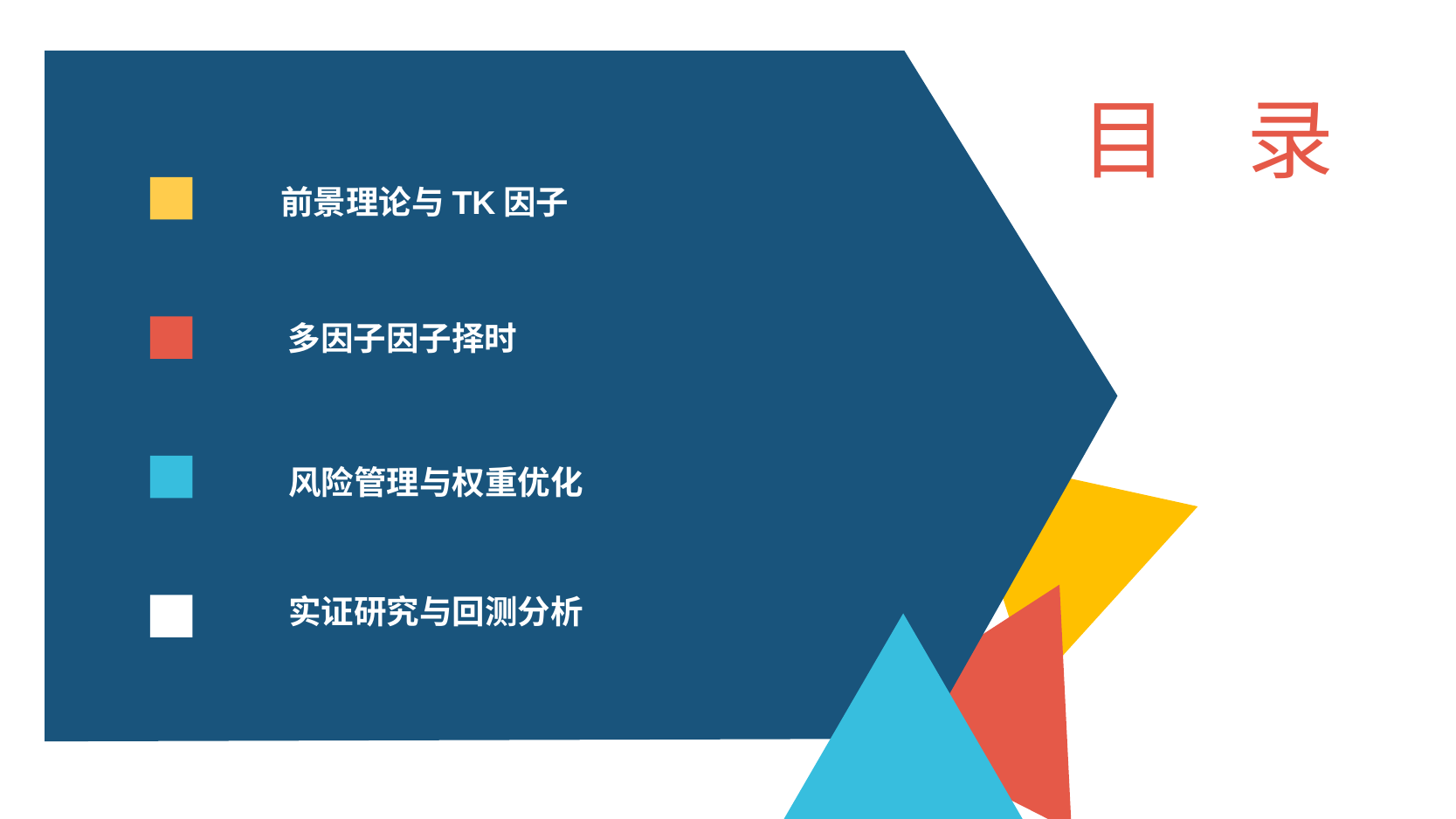

目    录
前景理论与TK因子

多因子因子择时

风险管理与权重优化
实证研究与回测分析